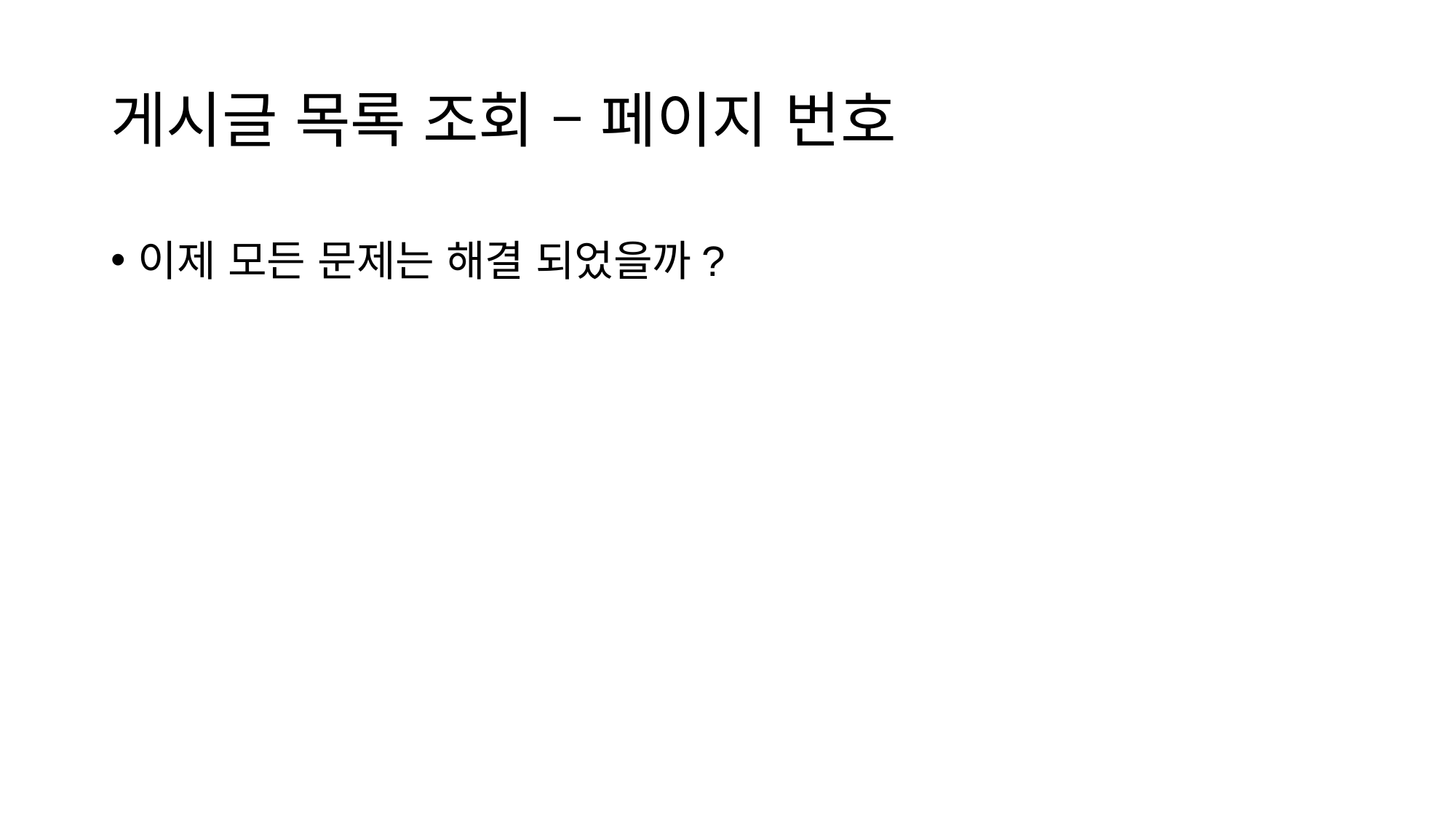

# 게시글 목록 조회 – 페이지 번호
이제 모든 문제는 해결 되었을까?